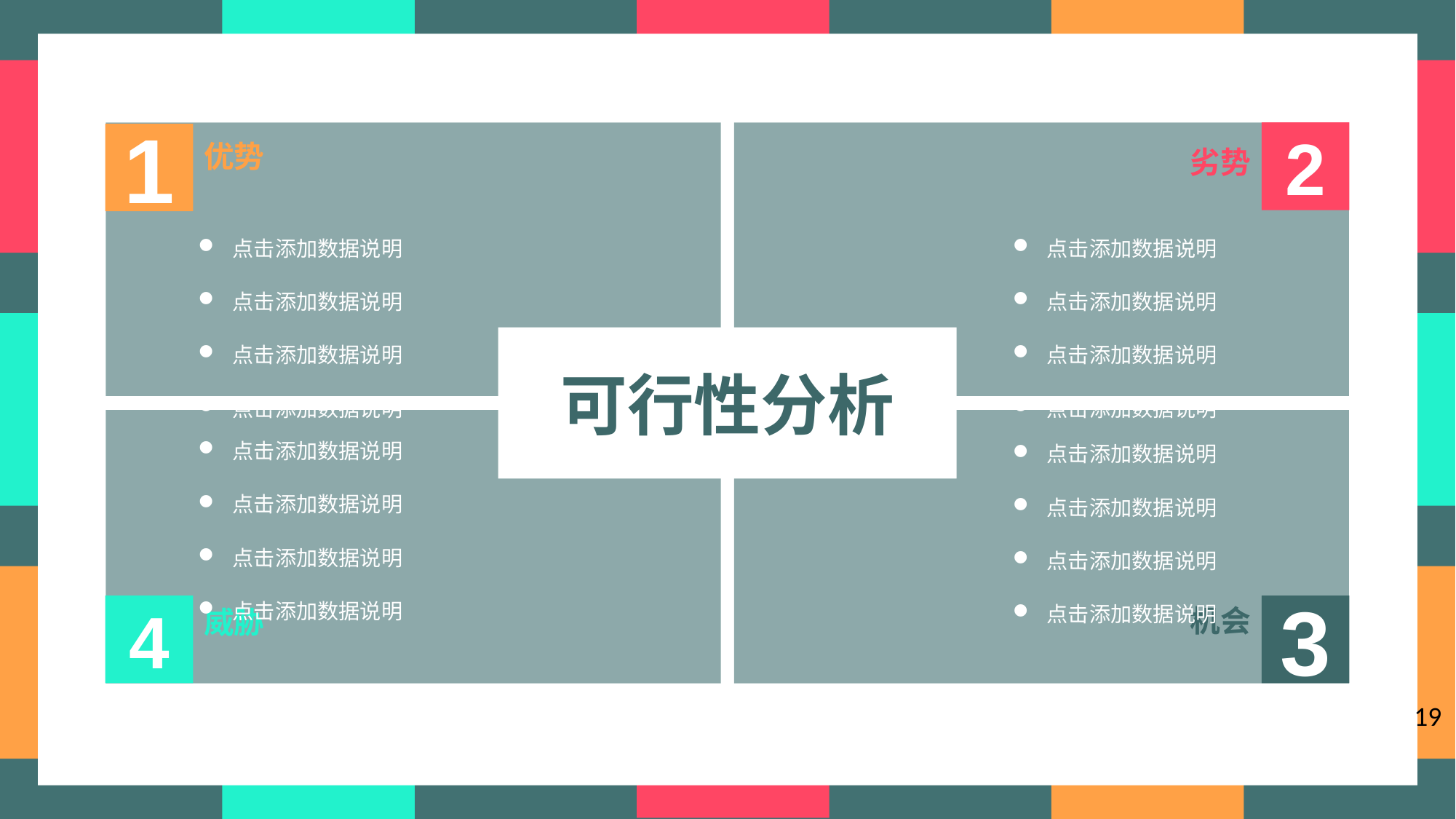

2

1
优势
劣势
点击添加数据说明
点击添加数据说明
点击添加数据说明
点击添加数据说明
点击添加数据说明
点击添加数据说明
点击添加数据说明
点击添加数据说明

可行性分析

点击添加数据说明
点击添加数据说明
点击添加数据说明
点击添加数据说明
点击添加数据说明
点击添加数据说明
点击添加数据说明
点击添加数据说明

4
3
机会
威胁
19